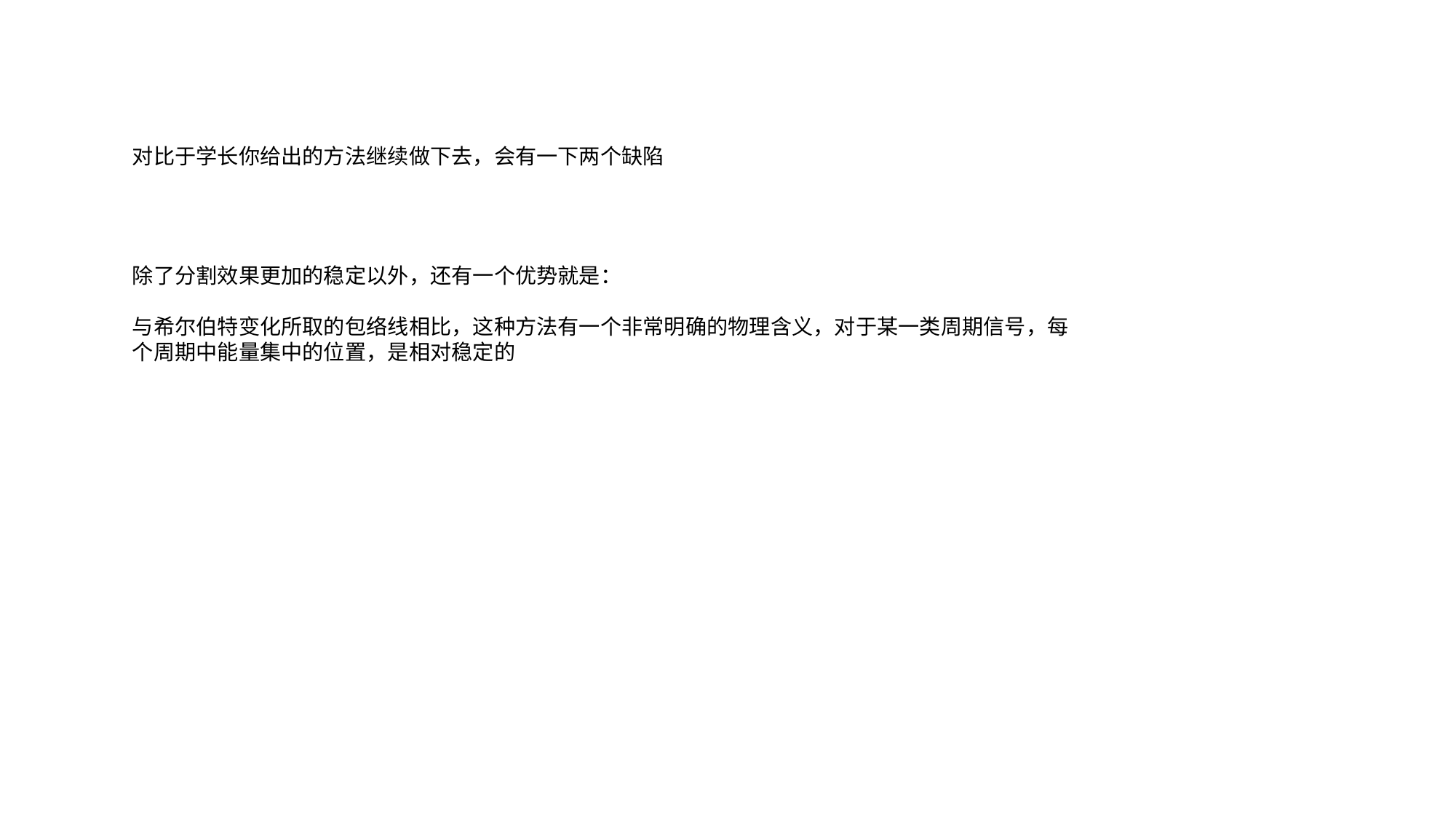

对比于学长你给出的方法继续做下去，会有一下两个缺陷
除了分割效果更加的稳定以外，还有一个优势就是：

与希尔伯特变化所取的包络线相比，这种方法有一个非常明确的物理含义，对于某一类周期信号，每个周期中能量集中的位置，是相对稳定的